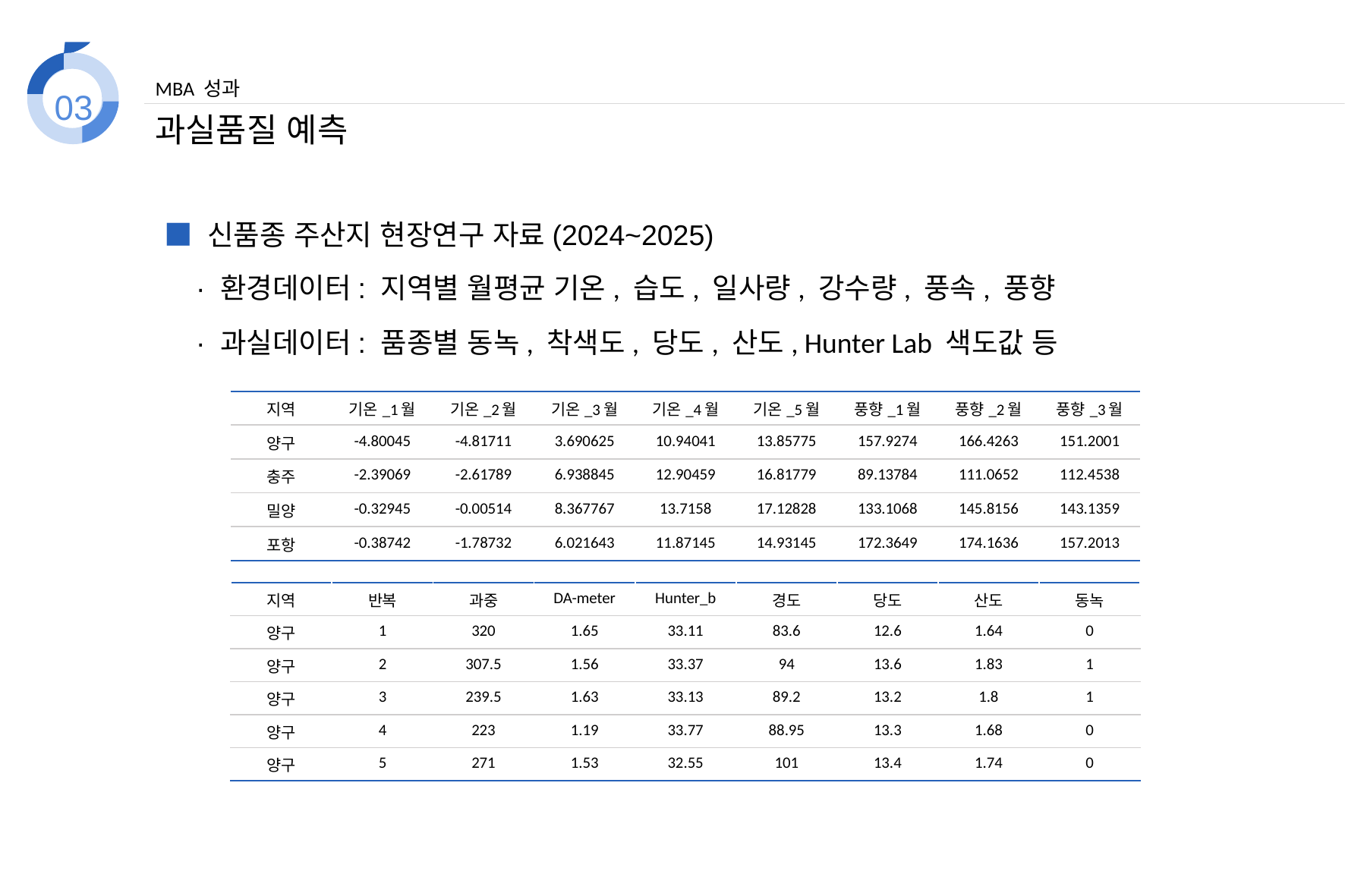

03

MBA 성과
과실품질 예측
■ 신품종 주산지 현장연구 자료(2024~2025)

    · 환경데이터: 지역별 월평균 기온, 습도, 일사량, 강수량, 풍속, 풍향
    · 과실데이터: 품종별 동녹, 착색도, 당도, 산도, Hunter Lab 색도값 등
| 지역 | 기온\_1월 | 기온\_2월 | 기온\_3월 | 기온\_4월 | 기온\_5월 | 풍향\_1월 | 풍향\_2월 | 풍향\_3월 |
| --- | --- | --- | --- | --- | --- | --- | --- | --- |
| 양구 | -4.80045 | -4.81711 | 3.690625 | 10.94041 | 13.85775 | 157.9274 | 166.4263 | 151.2001 |
| 충주 | -2.39069 | -2.61789 | 6.938845 | 12.90459 | 16.81779 | 89.13784 | 111.0652 | 112.4538 |
| 밀양 | -0.32945 | -0.00514 | 8.367767 | 13.7158 | 17.12828 | 133.1068 | 145.8156 | 143.1359 |
| 포항 | -0.38742 | -1.78732 | 6.021643 | 11.87145 | 14.93145 | 172.3649 | 174.1636 | 157.2013 |
| 지역 | 반복 | 과중 | DA-meter | Hunter\_b | 경도 | 당도 | 산도 | 동녹 |
| --- | --- | --- | --- | --- | --- | --- | --- | --- |
| 양구 | 1 | 320 | 1.65 | 33.11 | 83.6 | 12.6 | 1.64 | 0 |
| 양구 | 2 | 307.5 | 1.56 | 33.37 | 94 | 13.6 | 1.83 | 1 |
| 양구 | 3 | 239.5 | 1.63 | 33.13 | 89.2 | 13.2 | 1.8 | 1 |
| 양구 | 4 | 223 | 1.19 | 33.77 | 88.95 | 13.3 | 1.68 | 0 |
| 양구 | 5 | 271 | 1.53 | 32.55 | 101 | 13.4 | 1.74 | 0 |